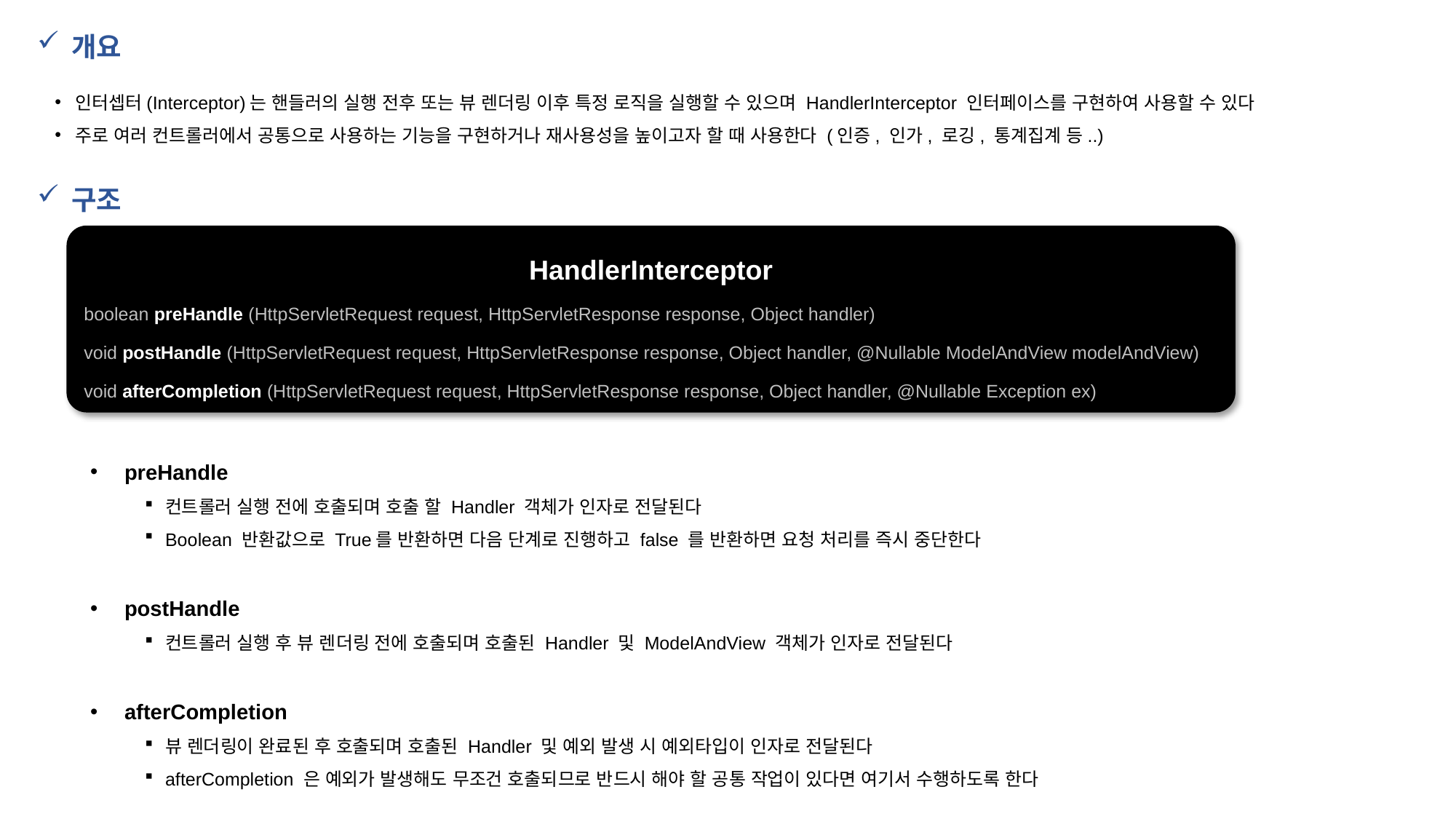

개요
인터셉터(Interceptor)는 핸들러의 실행 전후 또는 뷰 렌더링 이후 특정 로직을 실행할 수 있으며 HandlerInterceptor 인터페이스를 구현하여 사용할 수 있다
주로 여러 컨트롤러에서 공통으로 사용하는 기능을 구현하거나 재사용성을 높이고자 할 때 사용한다 (인증, 인가, 로깅, 통계집계 등..)
구조
HandlerInterceptor
boolean preHandle (HttpServletRequest request, HttpServletResponse response, Object handler)
void postHandle (HttpServletRequest request, HttpServletResponse response, Object handler, @Nullable ModelAndView modelAndView)
void afterCompletion (HttpServletRequest request, HttpServletResponse response, Object handler, @Nullable Exception ex)
preHandle
컨트롤러 실행 전에 호출되며 호출 할 Handler 객체가 인자로 전달된다
Boolean 반환값으로 True를 반환하면 다음 단계로 진행하고 false 를 반환하면 요청 처리를 즉시 중단한다

postHandle
컨트롤러 실행 후 뷰 렌더링 전에 호출되며 호출된 Handler 및 ModelAndView 객체가 인자로 전달된다

afterCompletion
뷰 렌더링이 완료된 후 호출되며 호출된 Handler 및 예외 발생 시 예외타입이 인자로 전달된다
afterCompletion 은 예외가 발생해도 무조건 호출되므로 반드시 해야 할 공통 작업이 있다면 여기서 수행하도록 한다